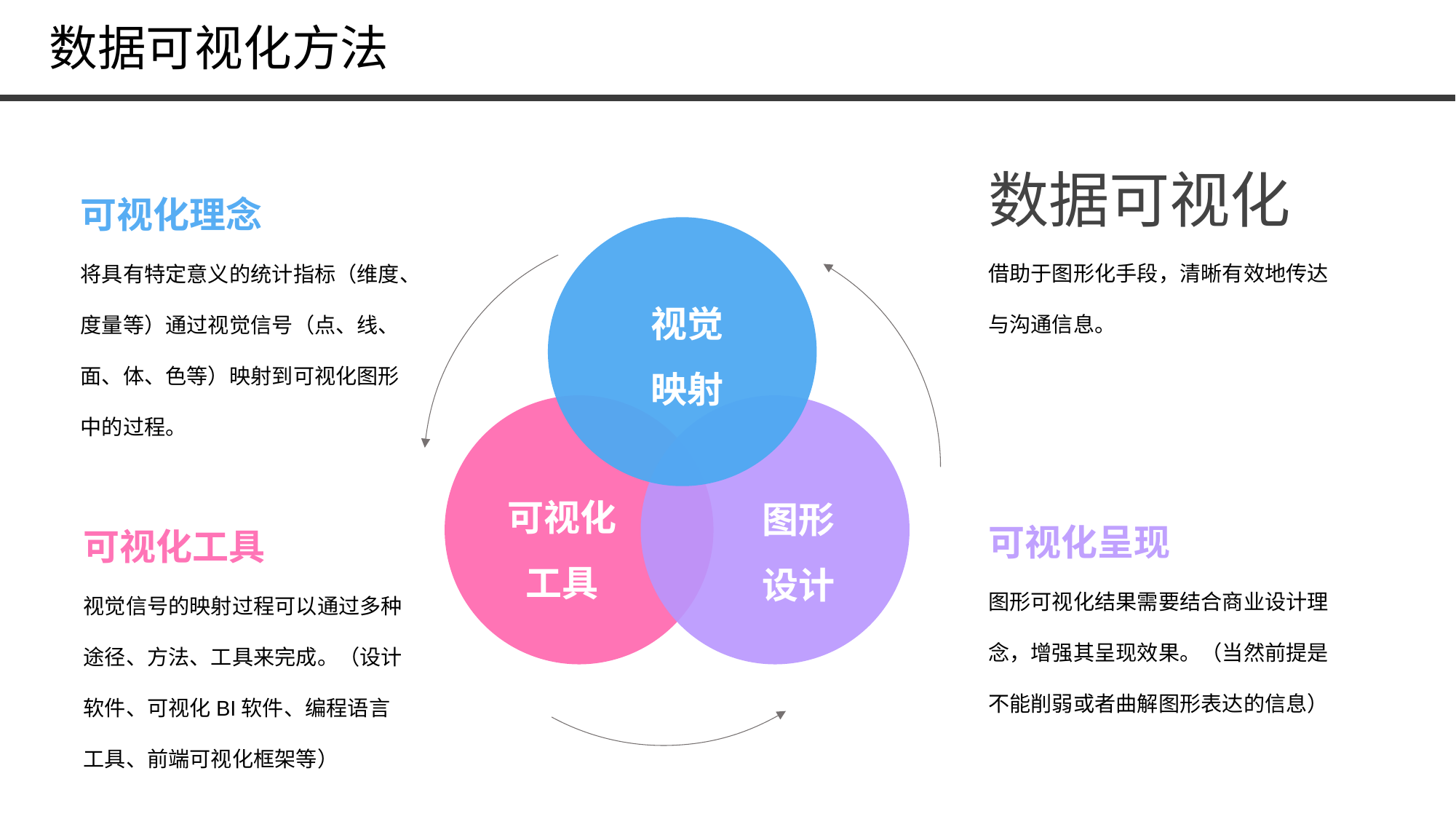

数据可视化方法
可视化理念
将具有特定意义的统计指标（维度、度量等）通过视觉信号（点、线、面、体、色等）映射到可视化图形中的过程。
数据可视化
借助于图形化手段，清晰有效地传达与沟通信息。

视觉
映射

可视化呈现
图形可视化结果需要结合商业设计理念，增强其呈现效果。（当然前提是不能削弱或者曲解图形表达的信息）
可视化
工具
可视化工具
视觉信号的映射过程可以通过多种途径、方法、工具来完成。（设计软件、可视化BI软件、编程语言工具、前端可视化框架等）
图形
设计